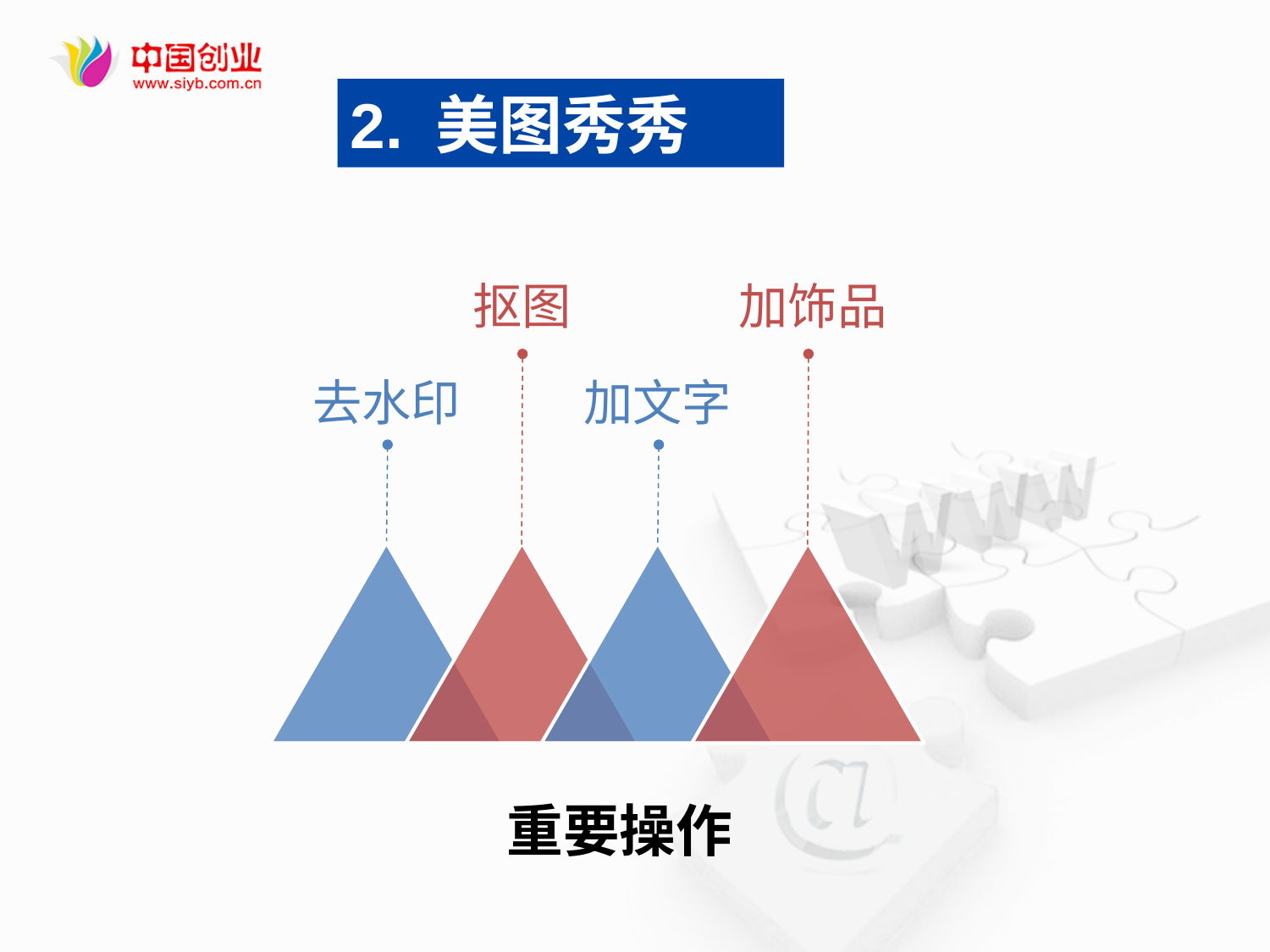

2. 美图秀秀
抠图

加饰品

去水印

加文字

重要操作